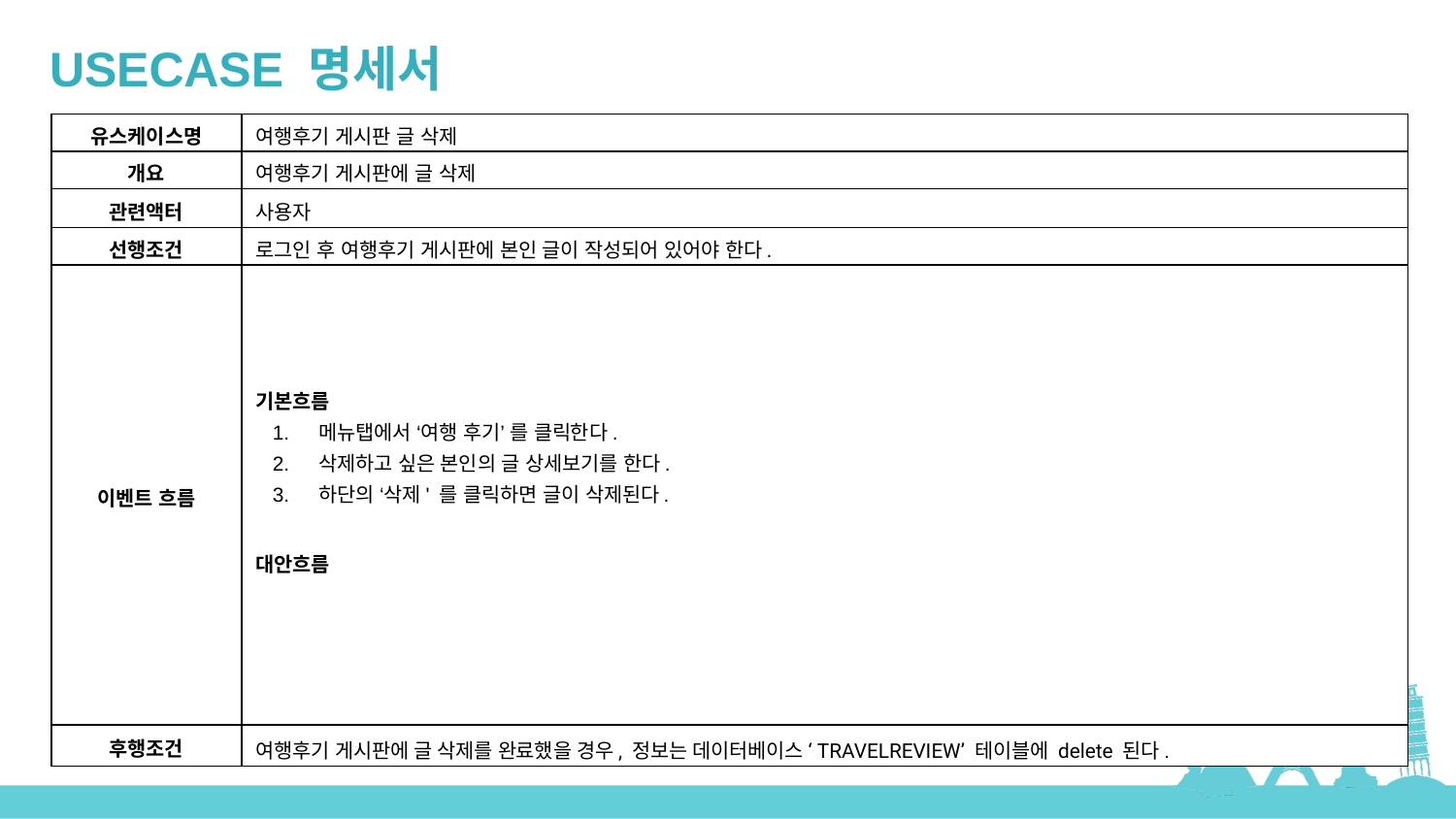

USECASE 명세서
| 유스케이스명 | 여행후기 게시판 글 삭제 |
| --- | --- |
| 개요 | 여행후기 게시판에 글 삭제 |
| 관련액터 | 사용자 |
| 선행조건 | 로그인 후 여행후기 게시판에 본인 글이 작성되어 있어야 한다. |
| 이벤트 흐름 | 기본흐름 메뉴탭에서 ‘여행 후기’ 를 클릭한다. 삭제하고 싶은 본인의 글 상세보기를 한다. 하단의 ‘삭제' 를 클릭하면 글이 삭제된다. 대안흐름 |
| 후행조건 | 여행후기 게시판에 글 삭제를 완료했을 경우, 정보는 데이터베이스 ‘TRAVELREVIEW’ 테이블에 delete 된다. |